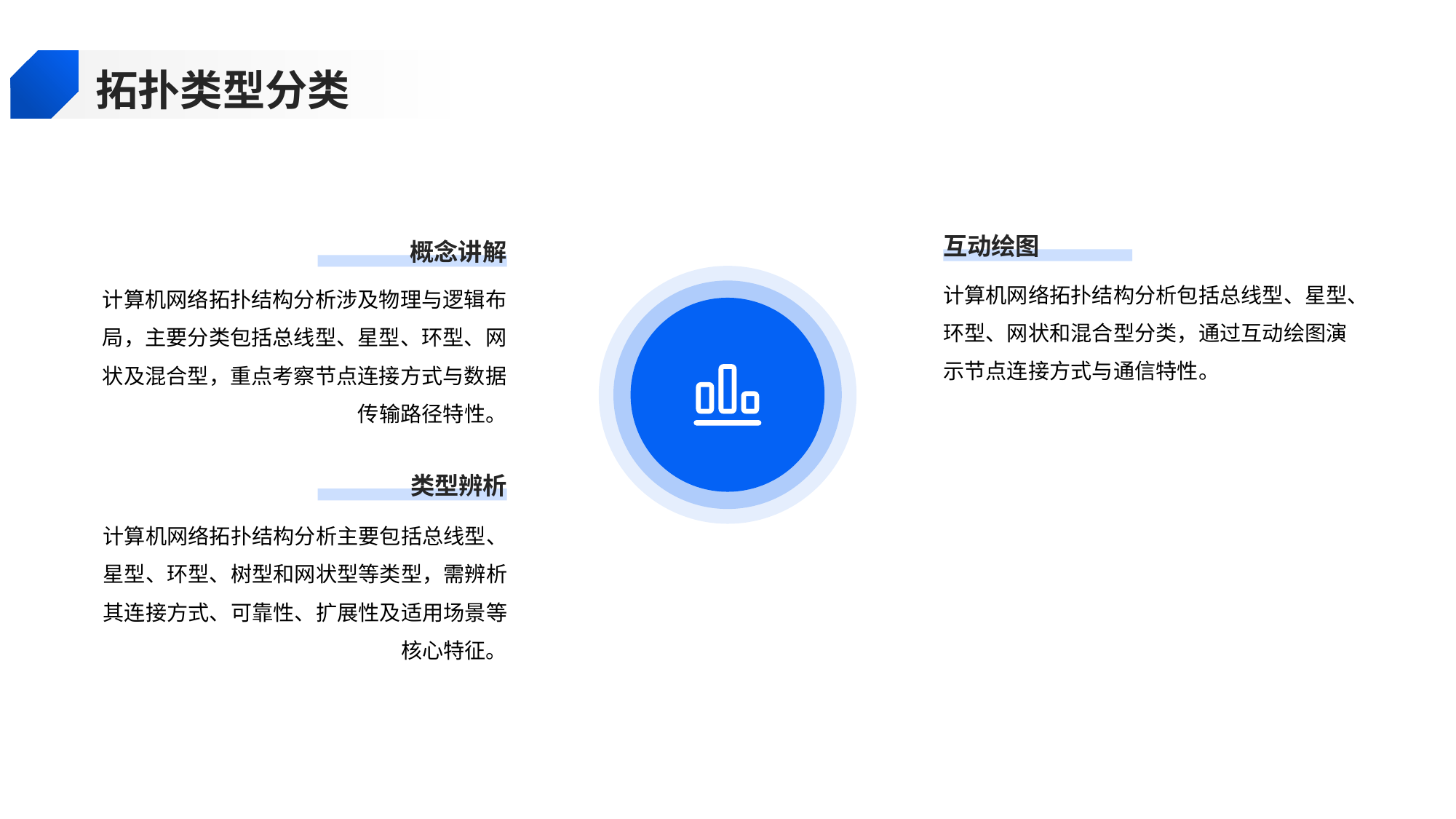

拓扑类型分类
互动绘图
概念讲解

计算机网络拓扑结构分析包括总线型、星型、环型、网状和混合型分类，通过互动绘图演示节点连接方式与通信特性。
计算机网络拓扑结构分析涉及物理与逻辑布局，主要分类包括总线型、星型、环型、网状及混合型，重点考察节点连接方式与数据传输路径特性。

类型辨析

计算机网络拓扑结构分析主要包括总线型、星型、环型、树型和网状型等类型，需辨析其连接方式、可靠性、扩展性及适用场景等核心特征。